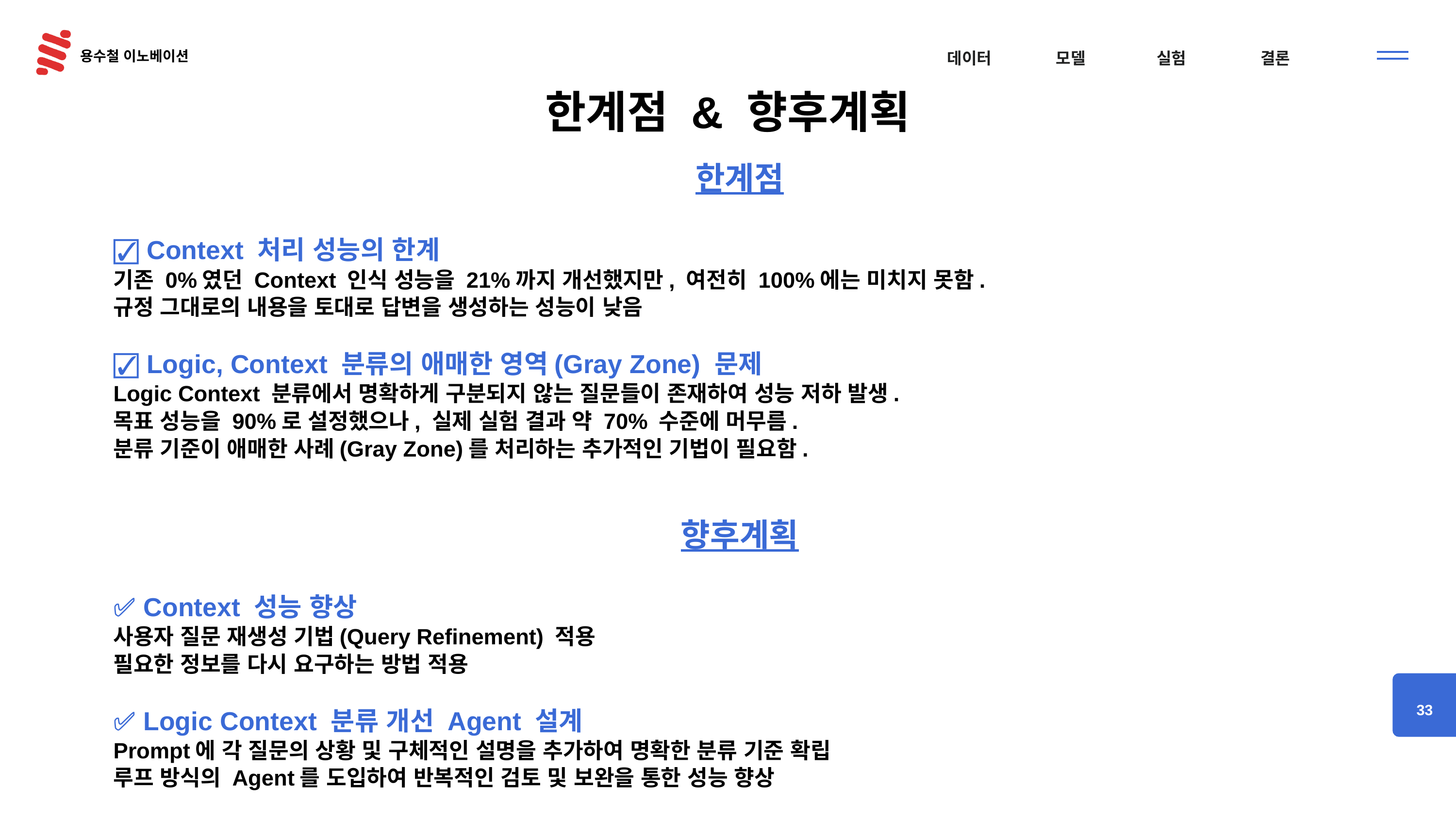

# 한계점 & 향후계획
한계점

☑️ Context 처리 성능의 한계
	기존 0%였던 Context 인식 성능을 21%까지 개선했지만, 여전히 100%에는 미치지 못함.
	규정 그대로의 내용을 토대로 답변을 생성하는 성능이 낮음

☑️ Logic, Context 분류의 애매한 영역(Gray Zone) 문제
	Logic Context 분류에서 명확하게 구분되지 않는 질문들이 존재하여 성능 저하 발생.
	목표 성능을 90%로 설정했으나, 실제 실험 결과 약 70% 수준에 머무름.
	분류 기준이 애매한 사례(Gray Zone)를 처리하는 추가적인 기법이 필요함.

향후계획

✅ Context 성능 향상
	사용자 질문 재생성 기법(Query Refinement) 적용
	필요한 정보를 다시 요구하는 방법 적용

✅ Logic Context 분류 개선 Agent 설계
	Prompt에 각 질문의 상황 및 구체적인 설명을 추가하여 명확한 분류 기준 확립
	루프 방식의 Agent를 도입하여 반복적인 검토 및 보완을 통한 성능 향상
33